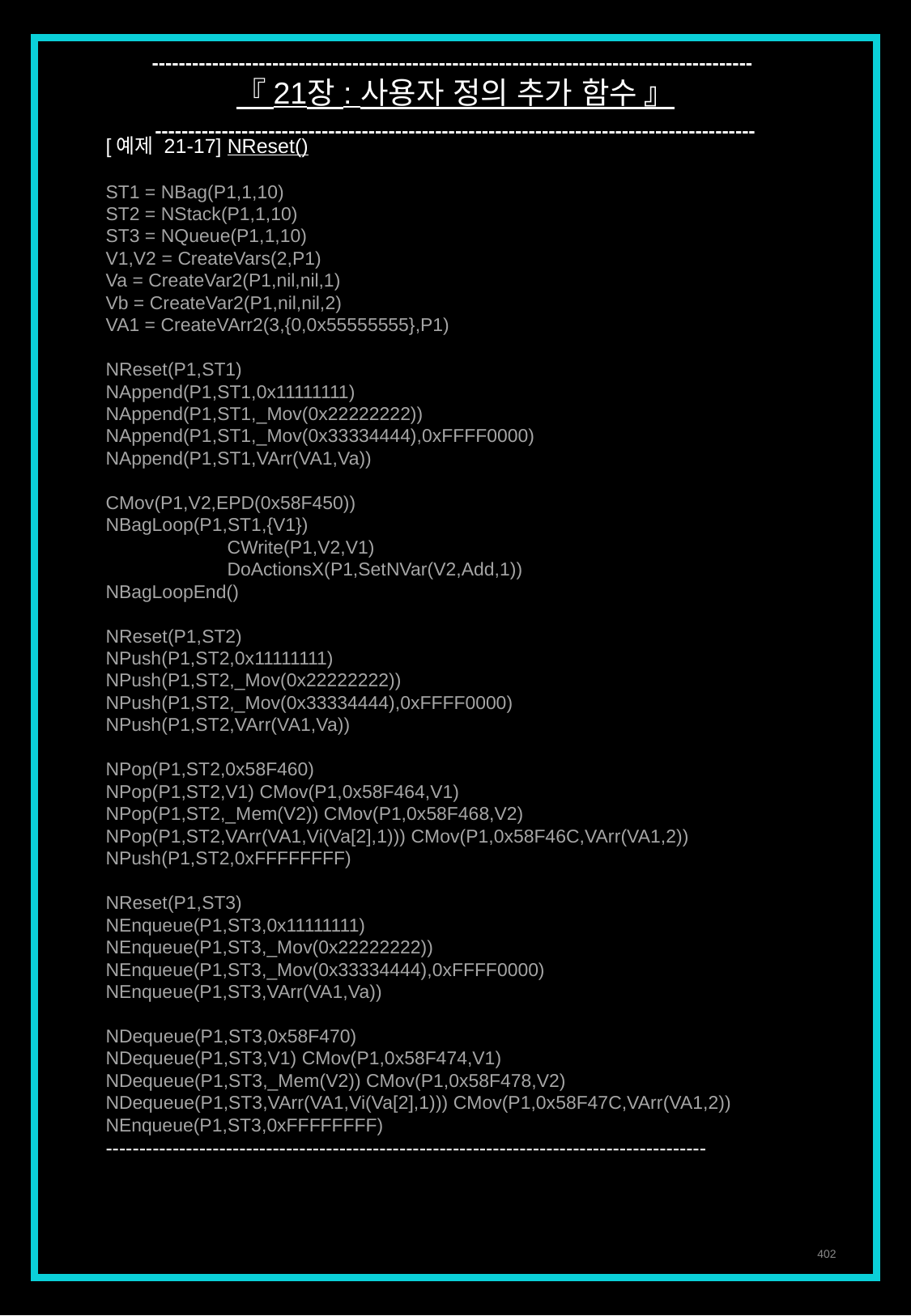

------------------------------------------------------------------------------------------
『 21장 : 사용자 정의 추가 함수 』
------------------------------------------------------------------------------------------
[예제 21-17] NReset()

ST1 = NBag(P1,1,10)
ST2 = NStack(P1,1,10)
ST3 = NQueue(P1,1,10)
V1,V2 = CreateVars(2,P1)
Va = CreateVar2(P1,nil,nil,1)
Vb = CreateVar2(P1,nil,nil,2)
VA1 = CreateVArr2(3,{0,0x55555555},P1)

NReset(P1,ST1)
NAppend(P1,ST1,0x11111111)
NAppend(P1,ST1,_Mov(0x22222222))
NAppend(P1,ST1,_Mov(0x33334444),0xFFFF0000)
NAppend(P1,ST1,VArr(VA1,Va))

CMov(P1,V2,EPD(0x58F450))
NBagLoop(P1,ST1,{V1})
	CWrite(P1,V2,V1)
	DoActionsX(P1,SetNVar(V2,Add,1))
NBagLoopEnd()

NReset(P1,ST2)
NPush(P1,ST2,0x11111111)
NPush(P1,ST2,_Mov(0x22222222))
NPush(P1,ST2,_Mov(0x33334444),0xFFFF0000)
NPush(P1,ST2,VArr(VA1,Va))

NPop(P1,ST2,0x58F460)
NPop(P1,ST2,V1) CMov(P1,0x58F464,V1)
NPop(P1,ST2,_Mem(V2)) CMov(P1,0x58F468,V2)
NPop(P1,ST2,VArr(VA1,Vi(Va[2],1))) CMov(P1,0x58F46C,VArr(VA1,2))
NPush(P1,ST2,0xFFFFFFFF)

NReset(P1,ST3)
NEnqueue(P1,ST3,0x11111111)
NEnqueue(P1,ST3,_Mov(0x22222222))
NEnqueue(P1,ST3,_Mov(0x33334444),0xFFFF0000)
NEnqueue(P1,ST3,VArr(VA1,Va))

NDequeue(P1,ST3,0x58F470)
NDequeue(P1,ST3,V1) CMov(P1,0x58F474,V1)
NDequeue(P1,ST3,_Mem(V2)) CMov(P1,0x58F478,V2)
NDequeue(P1,ST3,VArr(VA1,Vi(Va[2],1))) CMov(P1,0x58F47C,VArr(VA1,2))
NEnqueue(P1,ST3,0xFFFFFFFF)
------------------------------------------------------------------------------------------
402